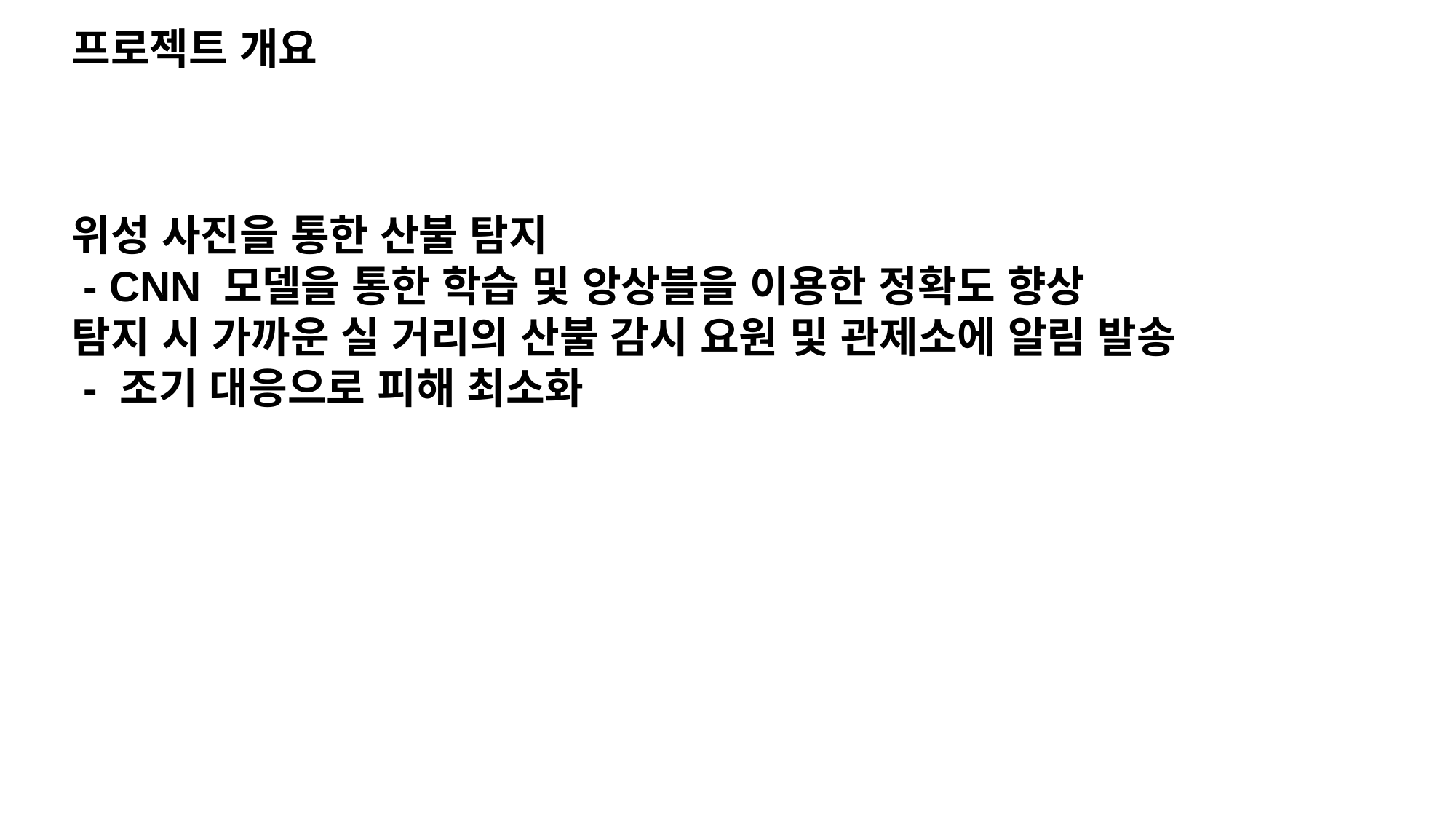

프로젝트 개요
위성 사진을 통한 산불 탐지
 - CNN 모델을 통한 학습 및 앙상블을 이용한 정확도 향상
탐지 시 가까운 실 거리의 산불 감시 요원 및 관제소에 알림 발송
 - 조기 대응으로 피해 최소화